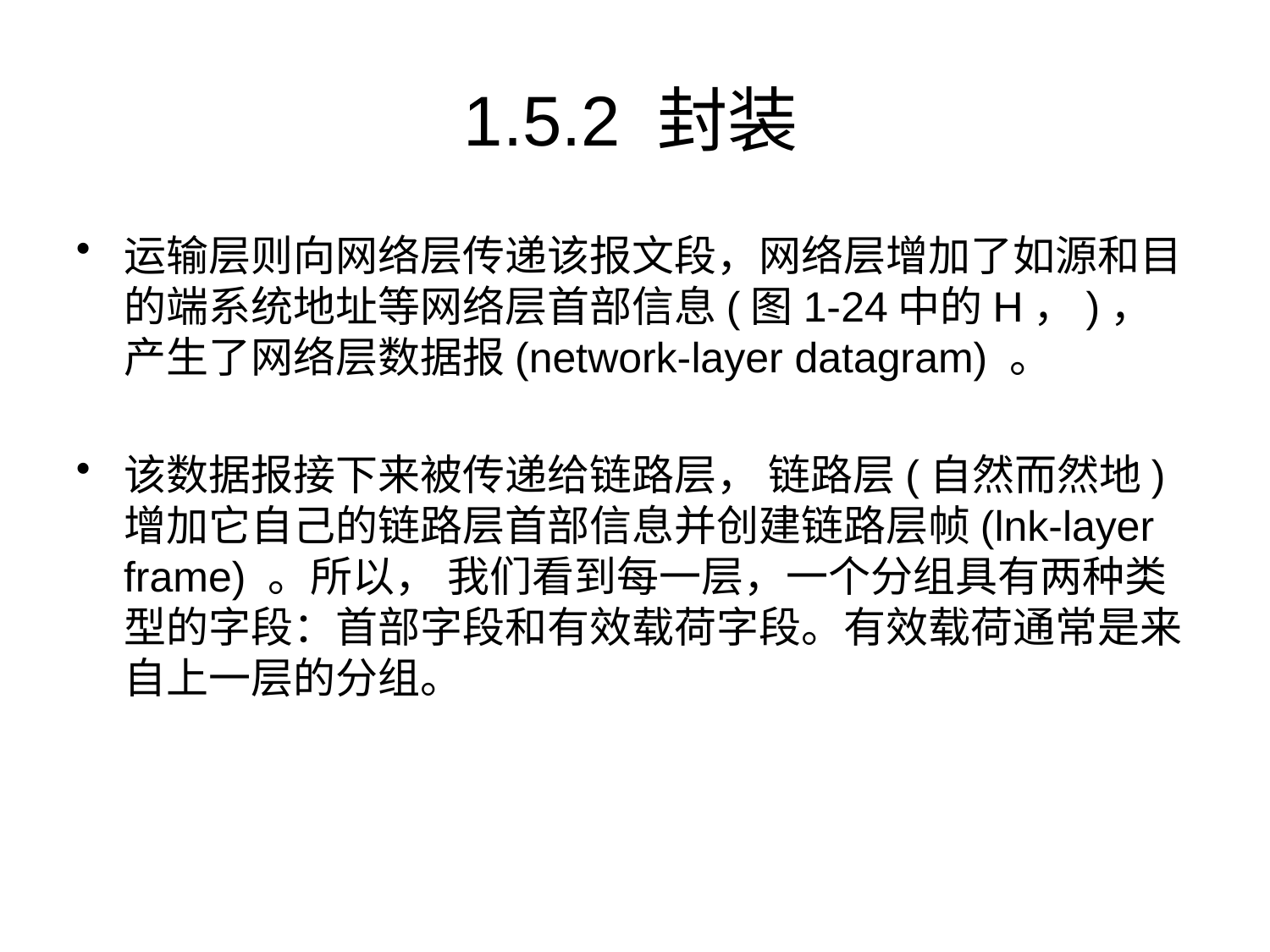

# 1.5.2 封装
运输层则向网络层传递该报文段，网络层增加了如源和目的端系统地址等网络层首部信息(图1-24中的H，)，产生了网络层数据报(network-layer datagram) 。

该数据报接下来被传递给链路层， 链路层(自然而然地) 增加它自己的链路层首部信息并创建链路层帧(lnk-layer frame) 。所以， 我们看到每一层，一个分组具有两种类型的字段：首部字段和有效载荷字段。有效载荷通常是来自上一层的分组。